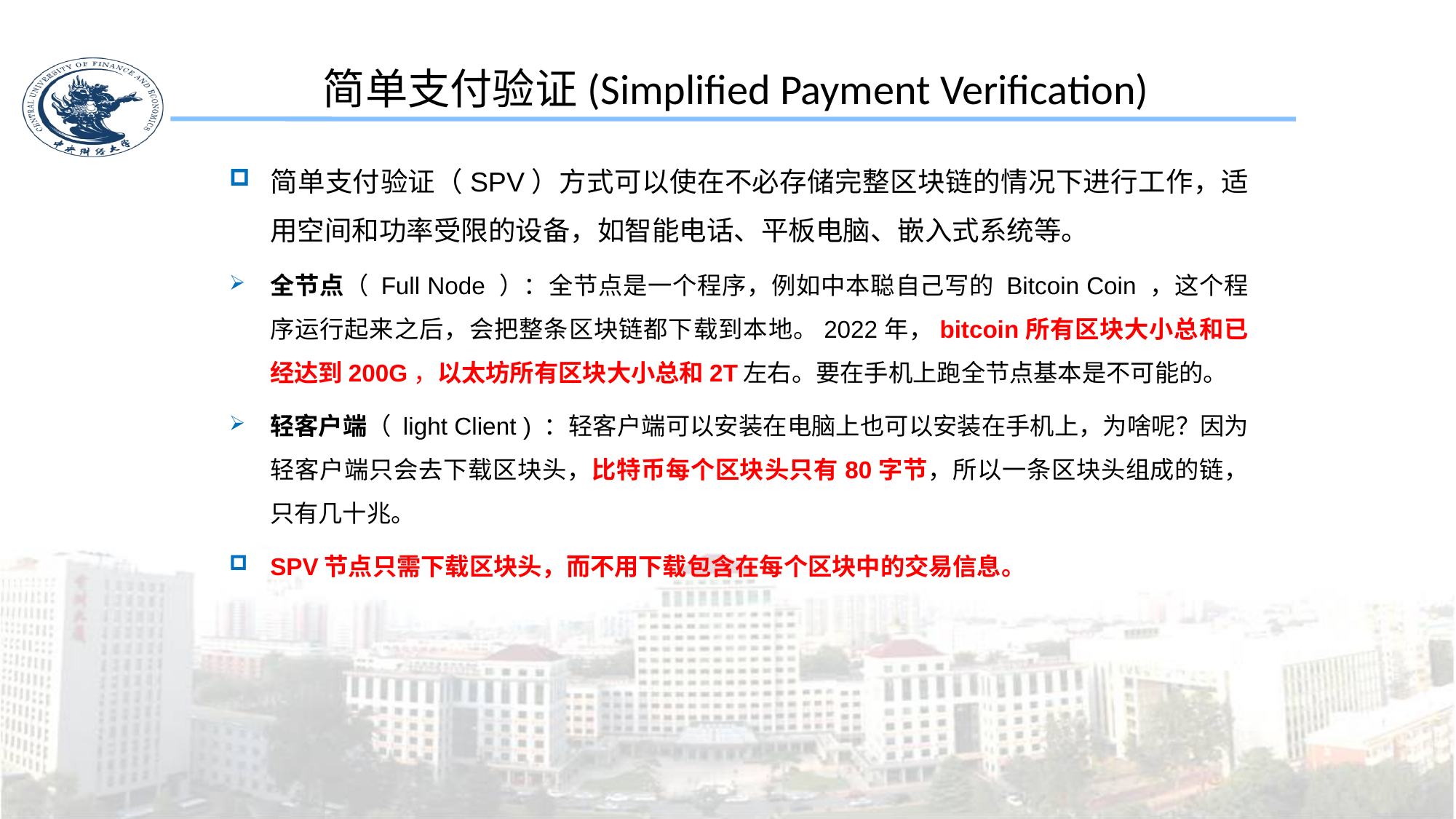

简单支付验证(Simplified Payment Verification)
简单支付验证（SPV）方式可以使在不必存储完整区块链的情况下进行工作，适用空间和功率受限的设备，如智能电话、平板电脑、嵌入式系统等。
全节点（ Full Node ）：全节点是一个程序，例如中本聪自己写的 Bitcoin Coin ，这个程序运行起来之后，会把整条区块链都下载到本地。2022年，bitcoin所有区块大小总和已经达到200G，以太坊所有区块大小总和2T左右。要在手机上跑全节点基本是不可能的。
轻客户端（ light Client ) ：轻客户端可以安装在电脑上也可以安装在手机上，为啥呢？因为轻客户端只会去下载区块头，比特币每个区块头只有80字节，所以一条区块头组成的链，只有几十兆。
SPV节点只需下载区块头，而不用下载包含在每个区块中的交易信息。